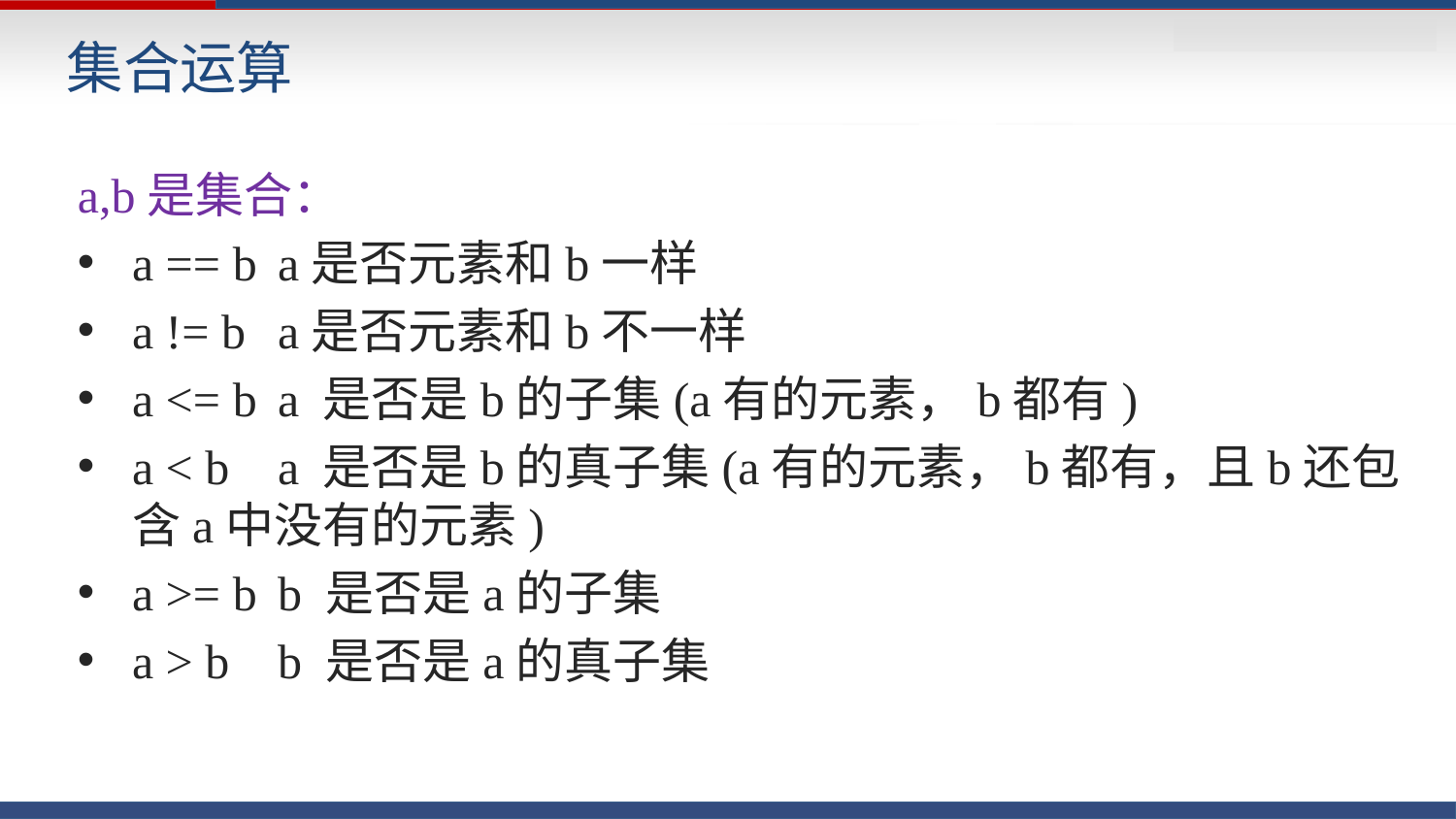

# 集合运算
a,b是集合：
a == b 	a是否元素和b一样
a != b	a是否元素和b不一样
a <= b	a 是否是b的子集(a有的元素，b都有)
a < b	a 是否是b的真子集(a有的元素，b都有，且b还包含a中没有的元素)
a >= b	b 是否是a的子集
a > b	b 是否是a的真子集
46